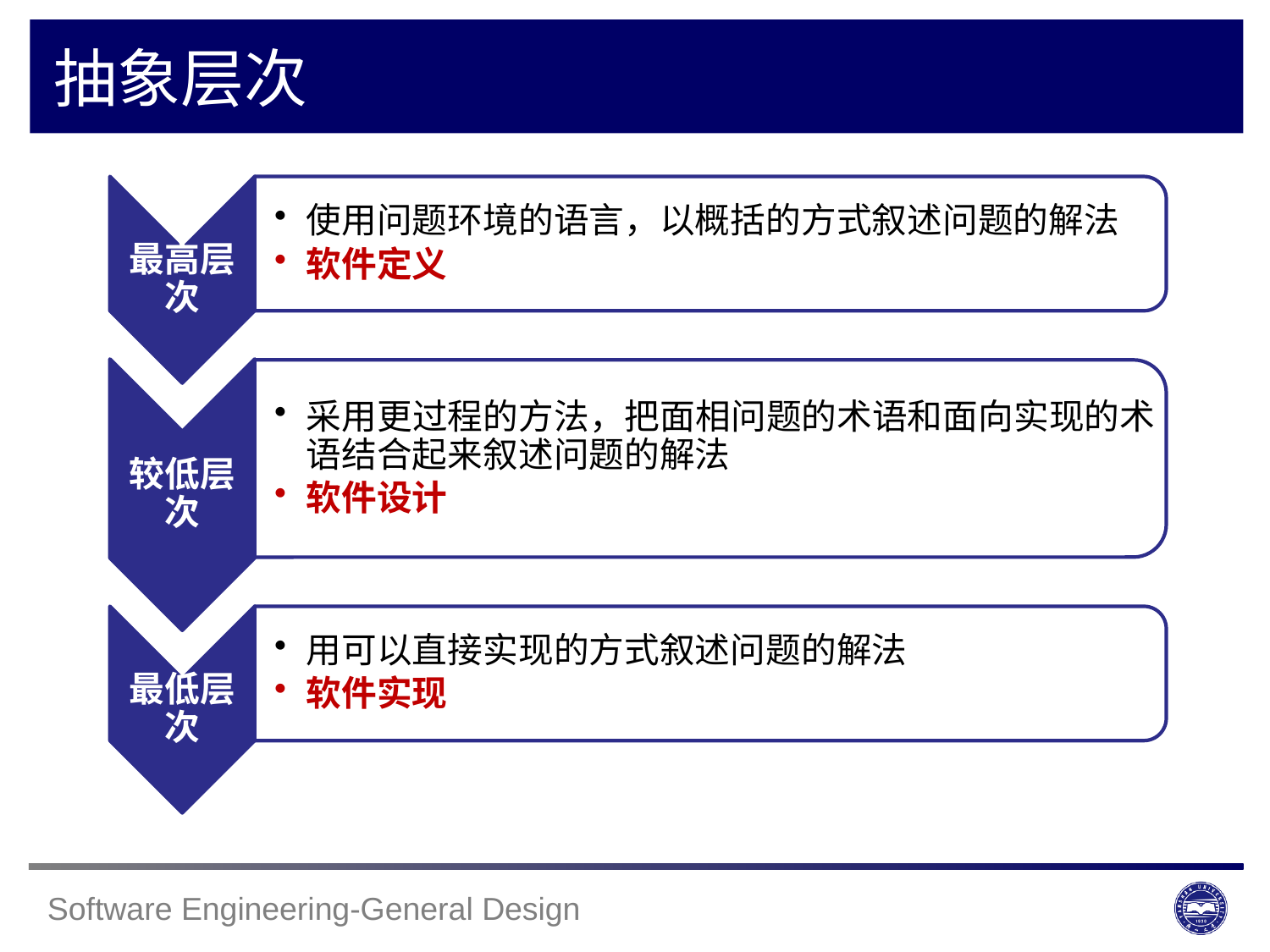

抽象层次
最高层次
使用问题环境的语言，以概括的方式叙述问题的解法
软件定义
较低层次
采用更过程的方法，把面相问题的术语和面向实现的术语结合起来叙述问题的解法
软件设计
最低层次
用可以直接实现的方式叙述问题的解法
软件实现